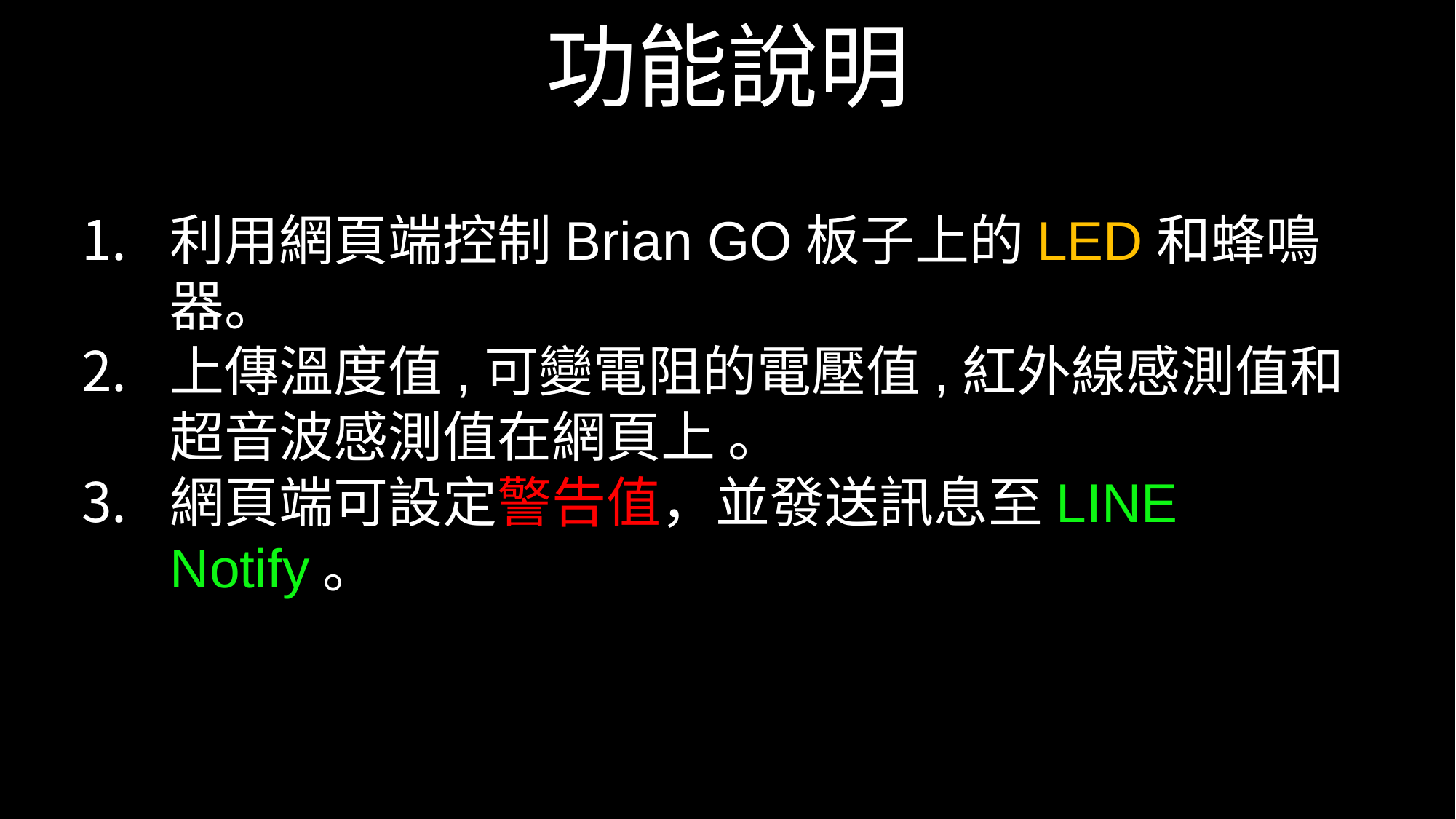

功能說明
利用網頁端控制Brian GO板子上的LED和蜂鳴器。
上傳溫度值,可變電阻的電壓值,紅外線感測值和超音波感測值在網頁上 。
網頁端可設定警告值，並發送訊息至LINE Notify。